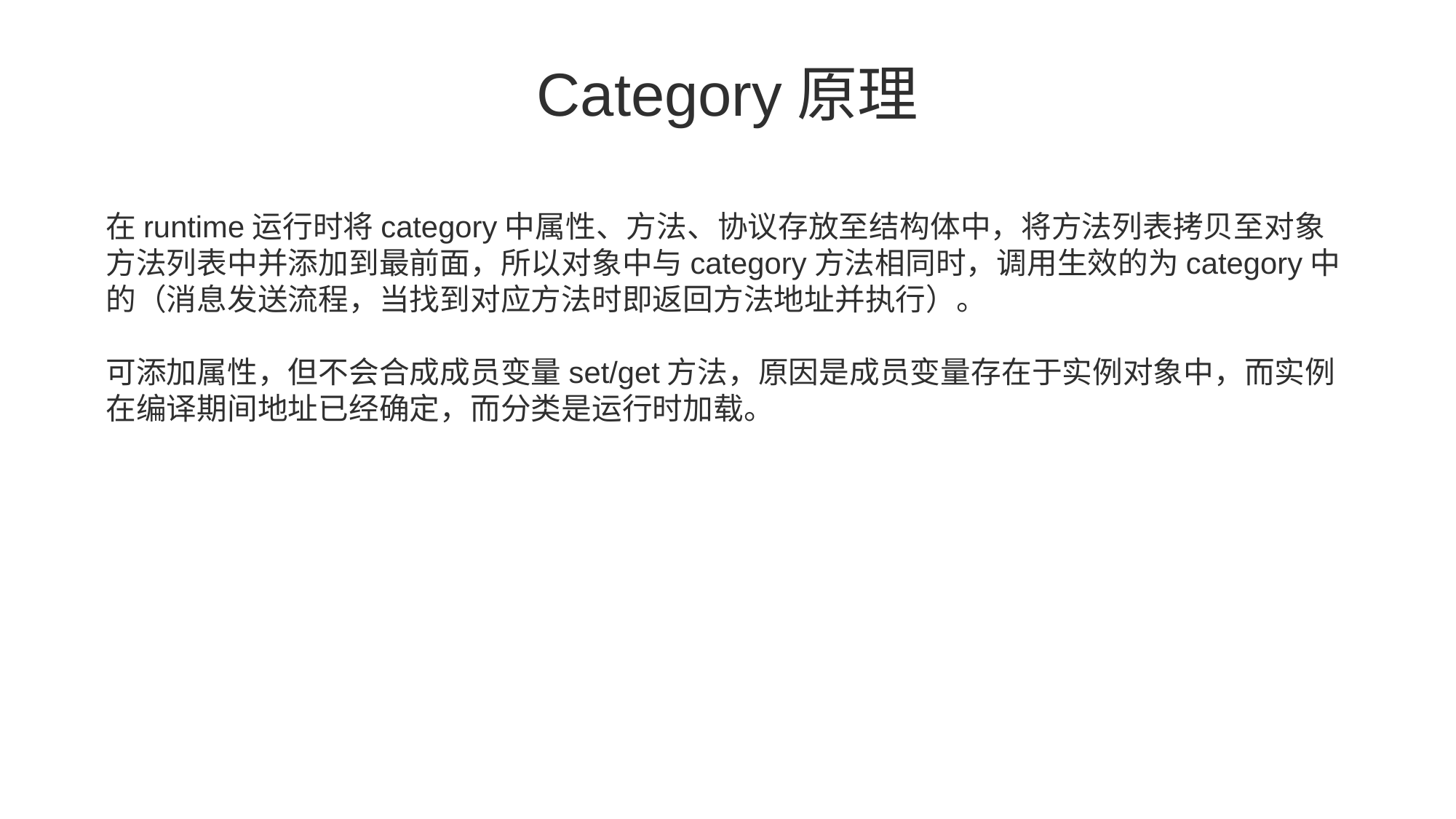

# Category原理
在runtime运行时将category中属性、方法、协议存放至结构体中，将方法列表拷贝至对象方法列表中并添加到最前面，所以对象中与category方法相同时，调用生效的为category中的（消息发送流程，当找到对应方法时即返回方法地址并执行）。

可添加属性，但不会合成成员变量set/get方法，原因是成员变量存在于实例对象中，而实例在编译期间地址已经确定，而分类是运行时加载。